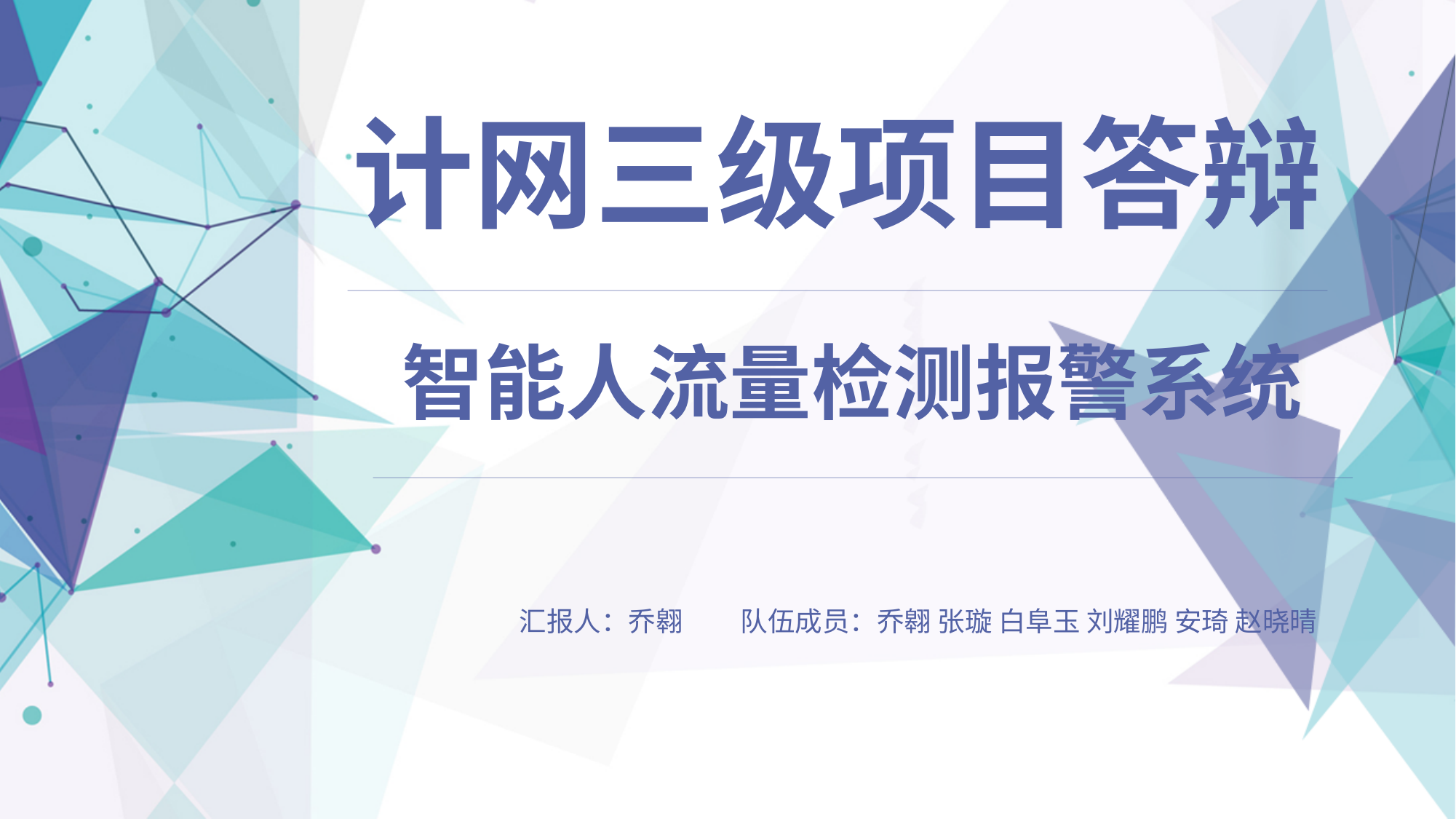

计网三级项目答辩
智能人流量检测报警系统
汇报人：乔翱
队伍成员：乔翱 张璇 白阜玉 刘耀鹏 安琦 赵晓晴